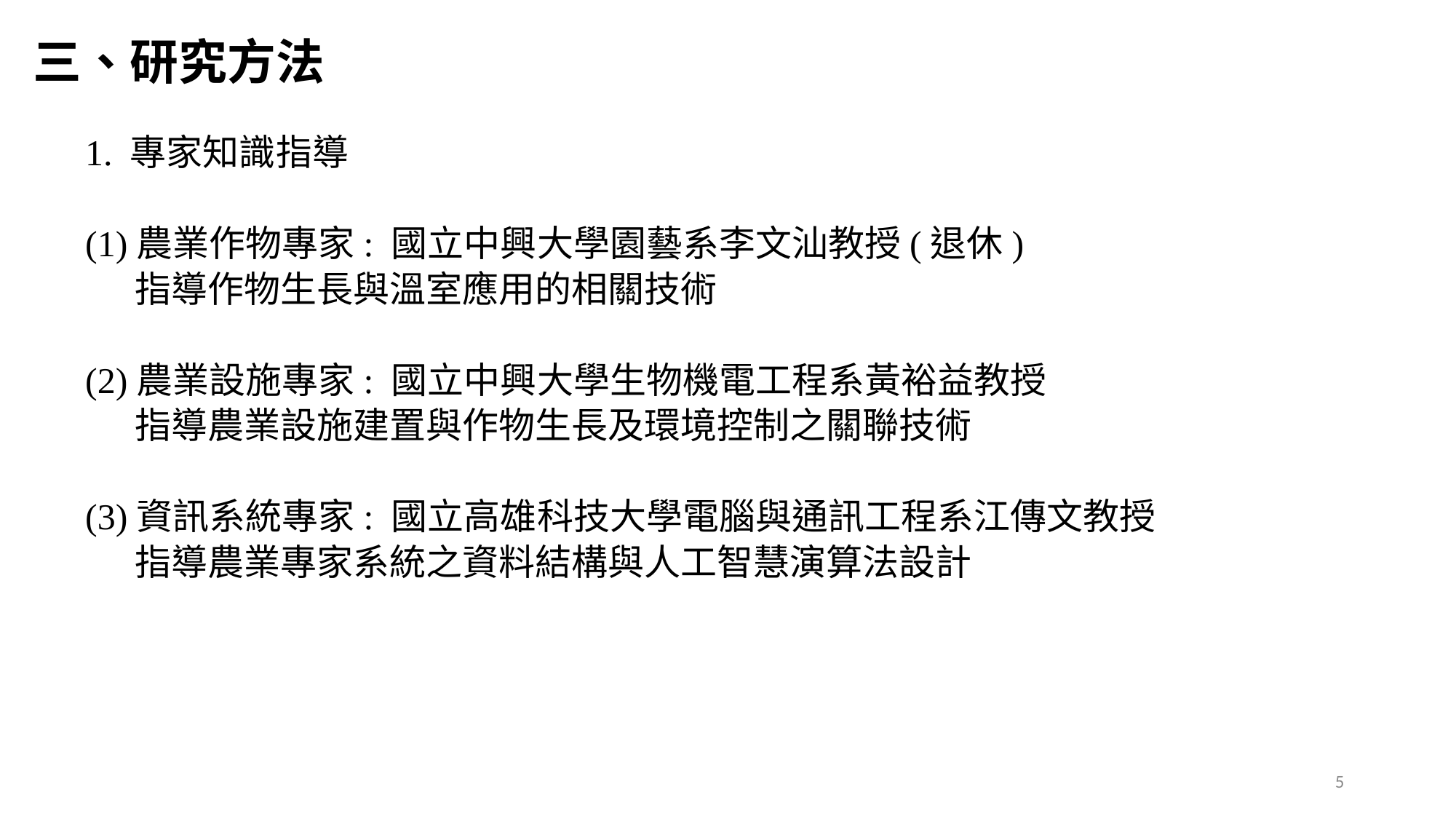

# 三、研究方法
1. 專家知識指導

(1)農業作物專家: 國立中興大學園藝系李文汕教授(退休)
     指導作物生長與溫室應用的相關技術

(2)農業設施專家: 國立中興大學生物機電工程系黃裕益教授
     指導農業設施建置與作物生長及環境控制之關聯技術

(3)資訊系統專家: 國立高雄科技大學電腦與通訊工程系江傳文教授
     指導農業專家系統之資料結構與人工智慧演算法設計

5